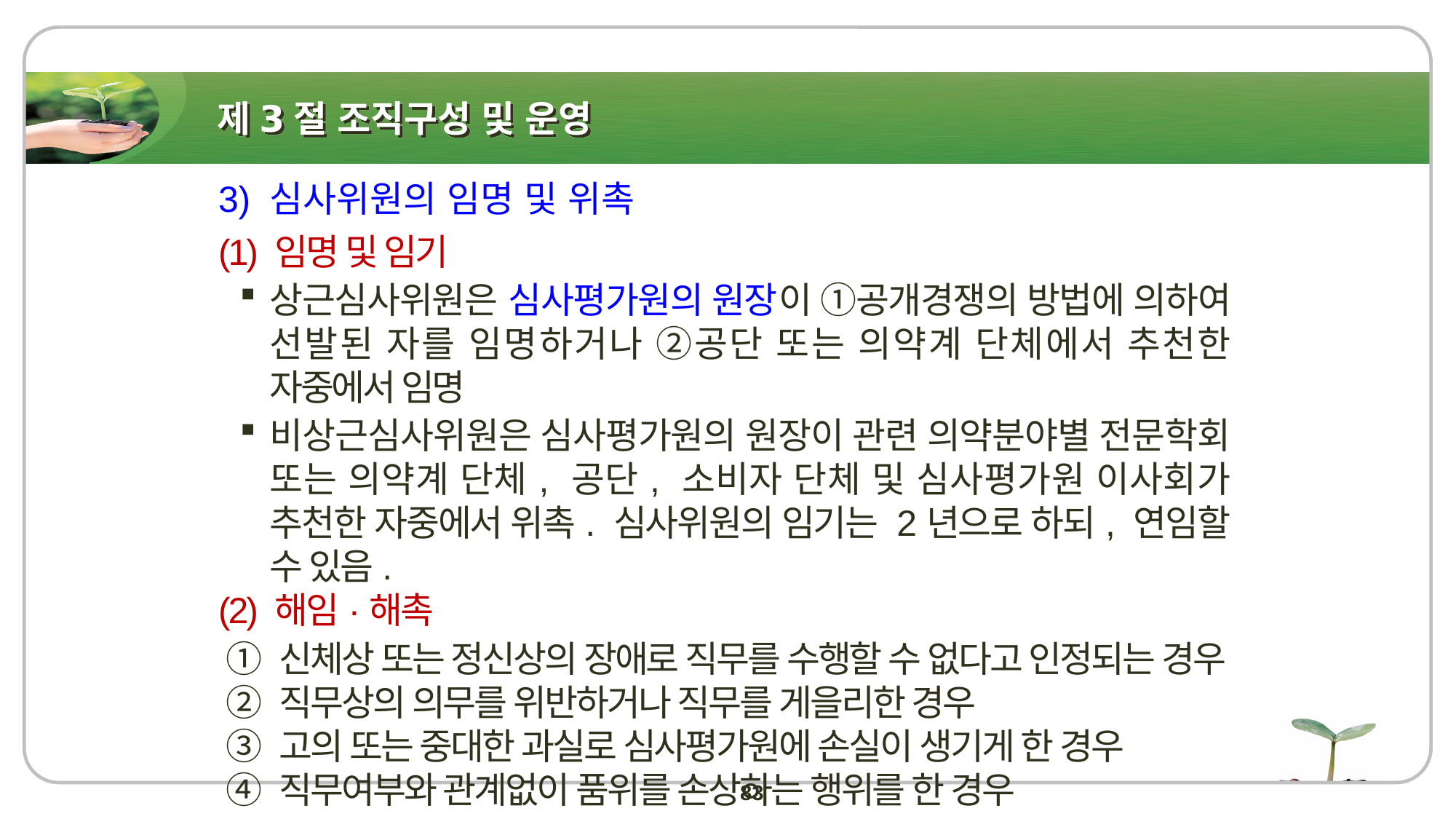

# 제3절 조직구성 및 운영
3) 심사위원의 임명 및 위촉
(1) 임명 및 임기
상근심사위원은 심사평가원의 원장이 ①공개경쟁의 방법에 의하여 선발된 자를 임명하거나 ②공단 또는 의약계 단체에서 추천한 자중에서 임명
비상근심사위원은 심사평가원의 원장이 관련 의약분야별 전문학회 또는 의약계 단체, 공단, 소비자 단체 및 심사평가원 이사회가 추천한 자중에서 위촉. 심사위원의 임기는 2년으로 하되, 연임할 수 있음.
(2) 해임·해촉
 ① 신체상 또는 정신상의 장애로 직무를 수행할 수 없다고 인정되는 경우
 ② 직무상의 의무를 위반하거나 직무를 게을리한 경우
 ③ 고의 또는 중대한 과실로 심사평가원에 손실이 생기게 한 경우
 ④ 직무여부와 관계없이 품위를 손상하는 행위를 한 경우
83